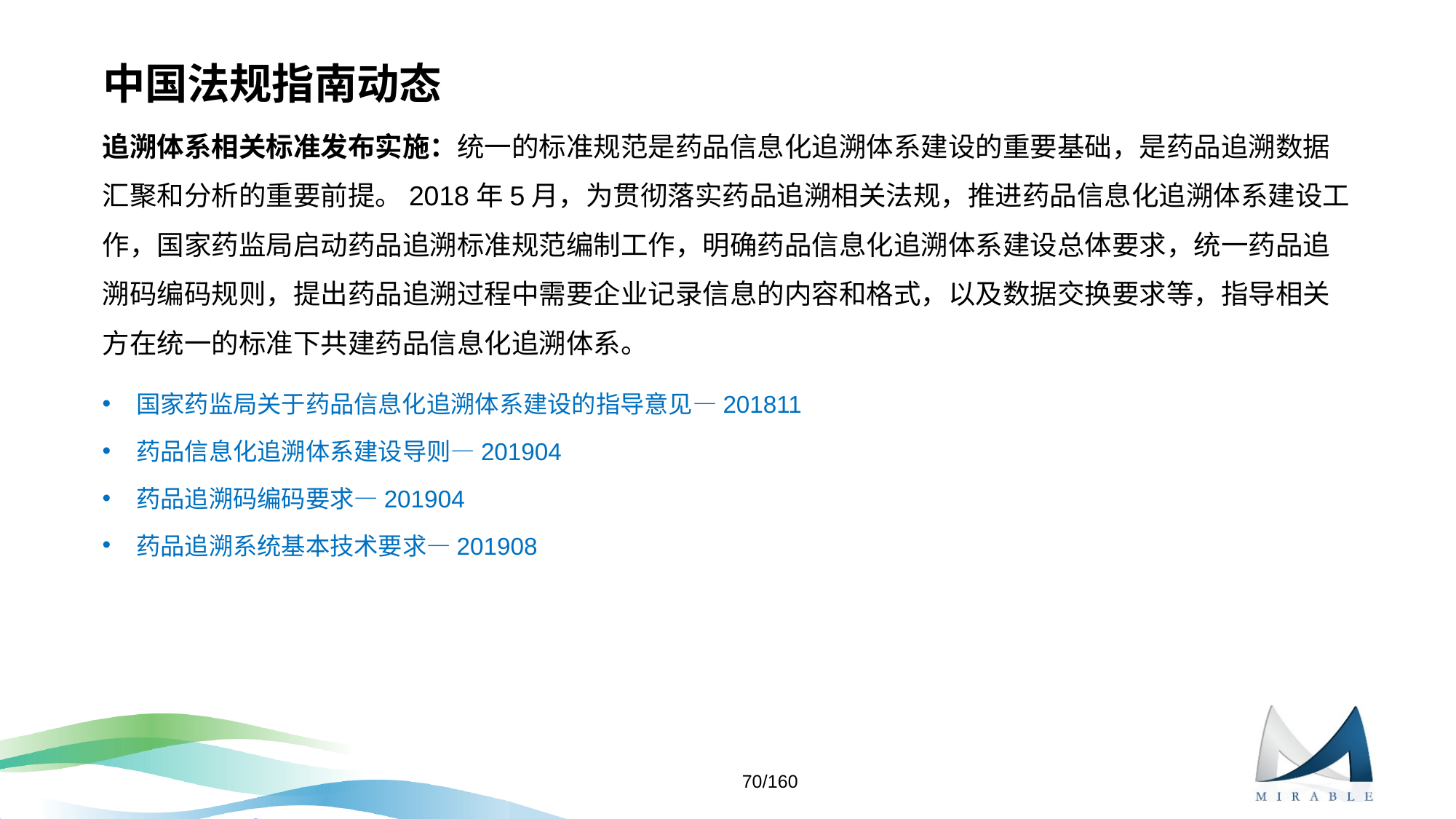

# 中国法规指南动态
追溯体系相关标准发布实施：统一的标准规范是药品信息化追溯体系建设的重要基础，是药品追溯数据汇聚和分析的重要前提。2018年5月，为贯彻落实药品追溯相关法规，推进药品信息化追溯体系建设工作，国家药监局启动药品追溯标准规范编制工作，明确药品信息化追溯体系建设总体要求，统一药品追溯码编码规则，提出药品追溯过程中需要企业记录信息的内容和格式，以及数据交换要求等，指导相关方在统一的标准下共建药品信息化追溯体系。
国家药监局关于药品信息化追溯体系建设的指导意见—201811
药品信息化追溯体系建设导则—201904
药品追溯码编码要求—201904
药品追溯系统基本技术要求—201908
70/160